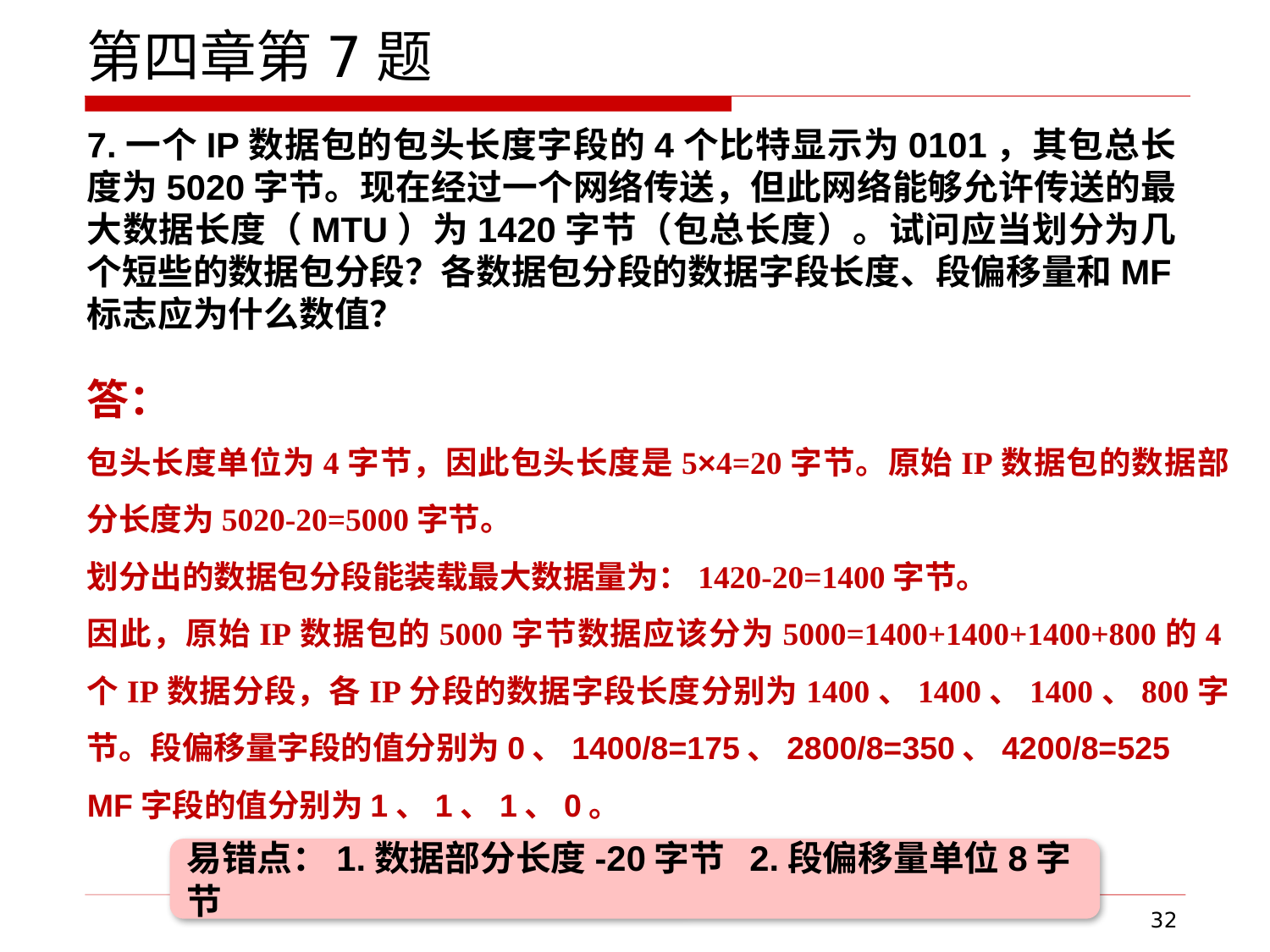

第四章第7题
7.一个IP数据包的包头长度字段的4个比特显示为0101，其包总长度为5020字节。现在经过一个网络传送，但此网络能够允许传送的最大数据长度（MTU）为1420字节（包总长度）。试问应当划分为几个短些的数据包分段？各数据包分段的数据字段长度、段偏移量和MF标志应为什么数值？
答：
包头长度单位为4字节，因此包头长度是5×4=20字节。原始IP数据包的数据部分长度为5020-20=5000字节。
划分出的数据包分段能装载最大数据量为：1420-20=1400字节。
因此，原始IP数据包的5000字节数据应该分为5000=1400+1400+1400+800的4个IP数据分段，各IP分段的数据字段长度分别为1400、1400、1400、800字节。段偏移量字段的值分别为0、1400/8=175、2800/8=350、4200/8=525
MF字段的值分别为1、1、1、0。
易错点：1.数据部分长度-20字节  2.段偏移量单位8字节
32